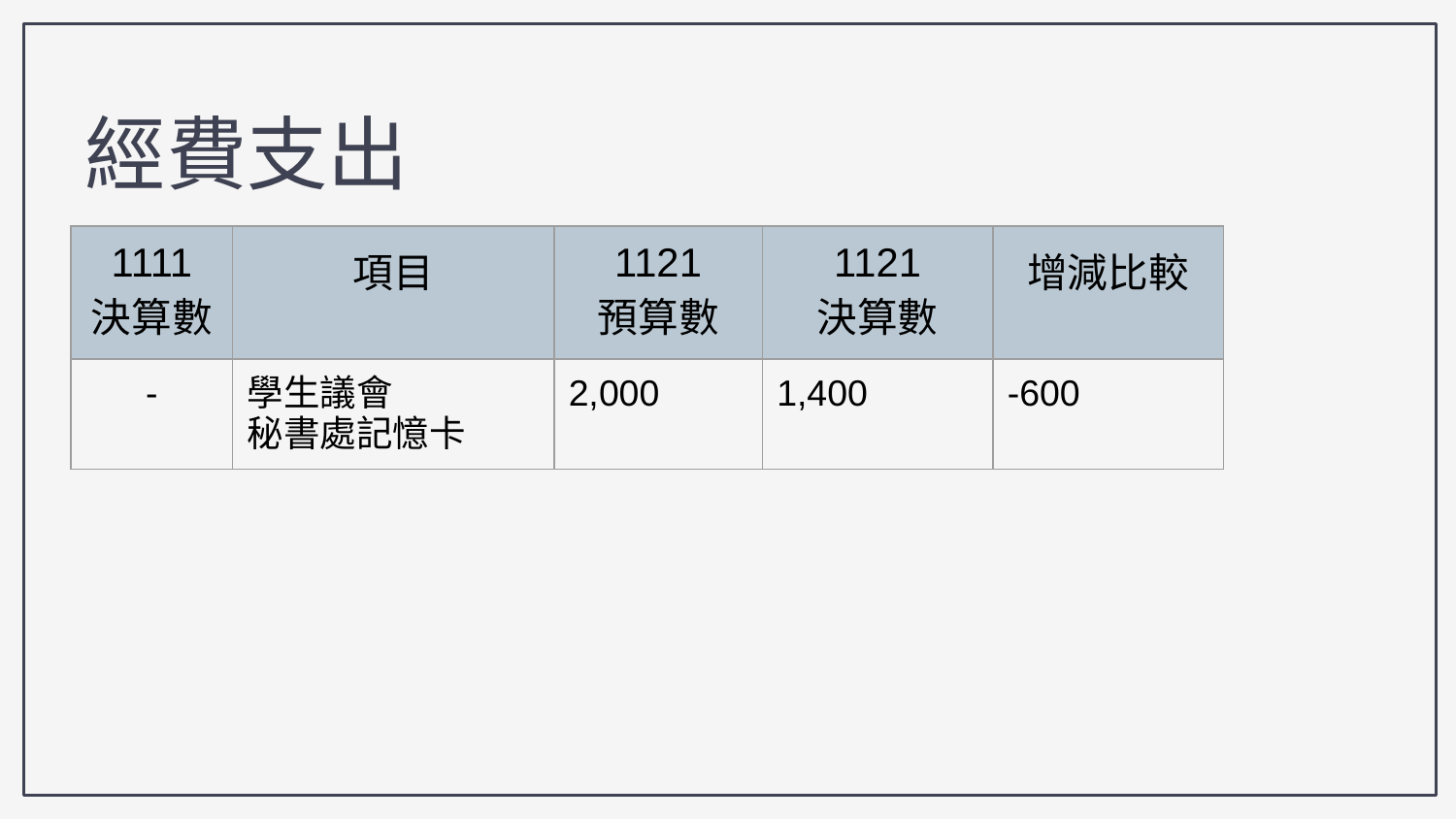

經費支出
| 1111 決算數 | 項目 | 1121 預算數 | 1121 決算數 | 增減比較 |
| --- | --- | --- | --- | --- |
| - | 學生議會 秘書處記憶卡 | 2,000 | 1,400 | -600 |